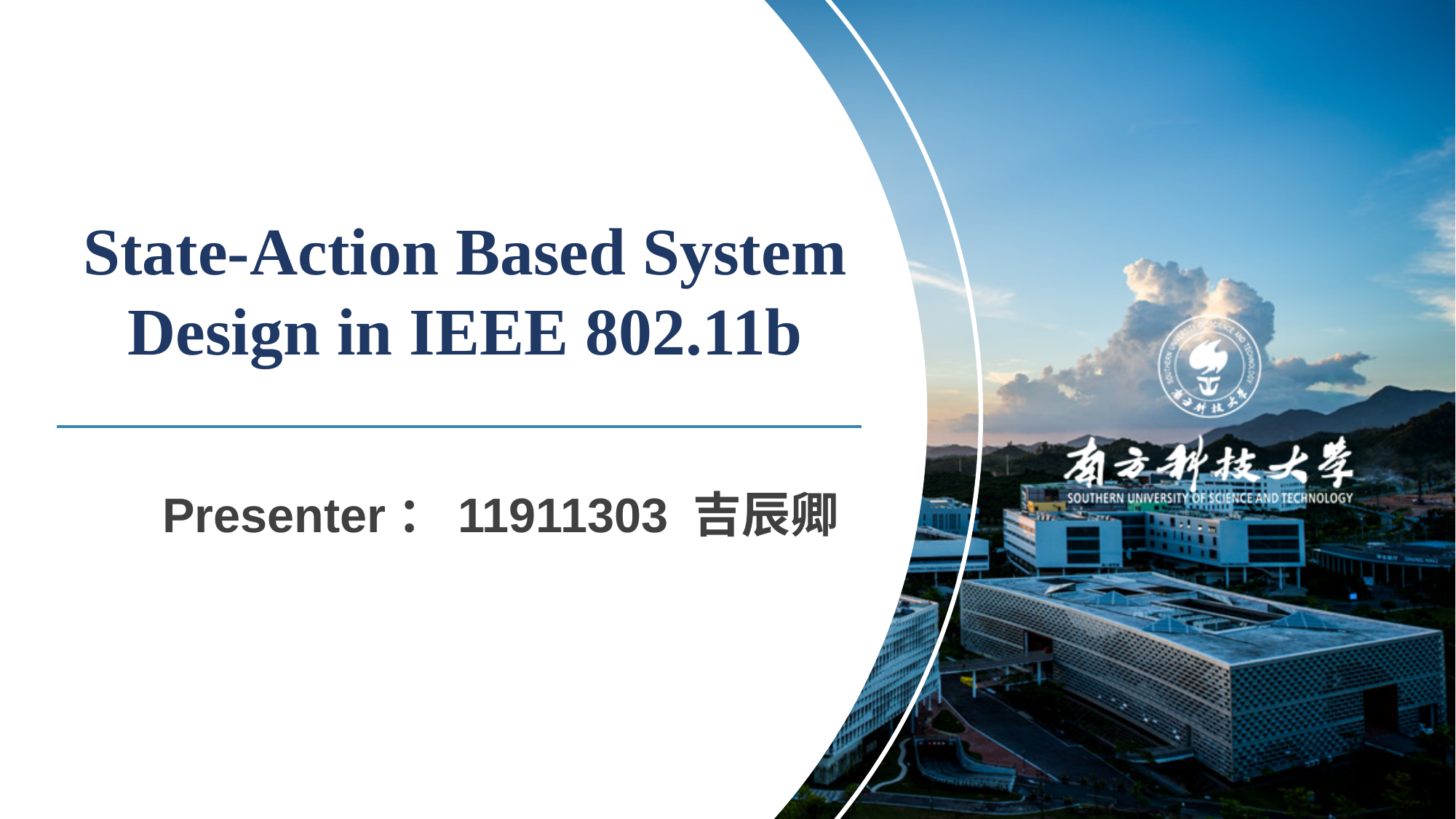

State-Action Based System Design in IEEE 802.11b

Presenter：11911303 吉辰卿
1